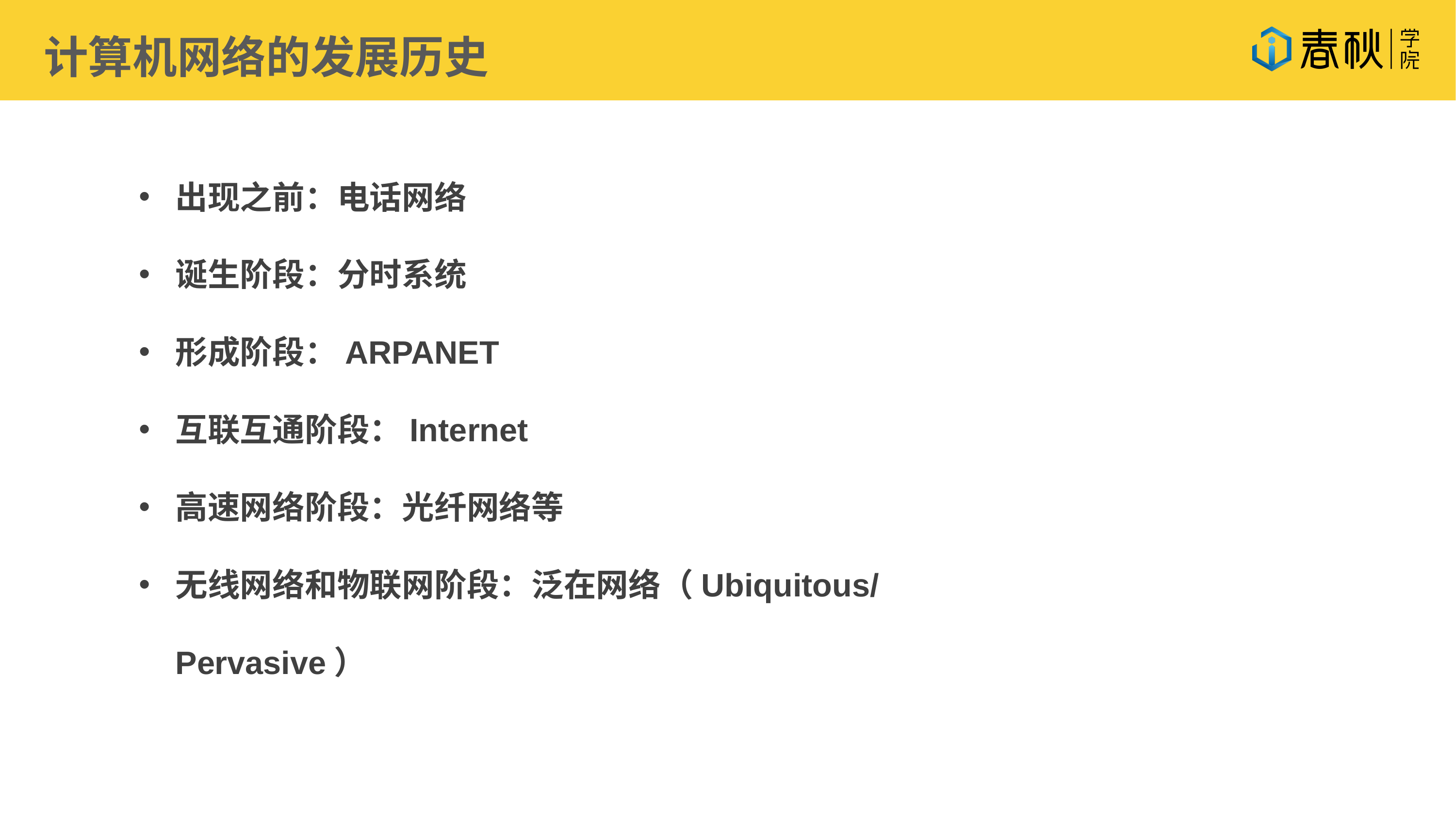

计算机网络的发展历史
出现之前：电话网络
诞生阶段：分时系统
形成阶段：ARPANET
互联互通阶段：Internet
高速网络阶段：光纤网络等
无线网络和物联网阶段：泛在网络（Ubiquitous/Pervasive）